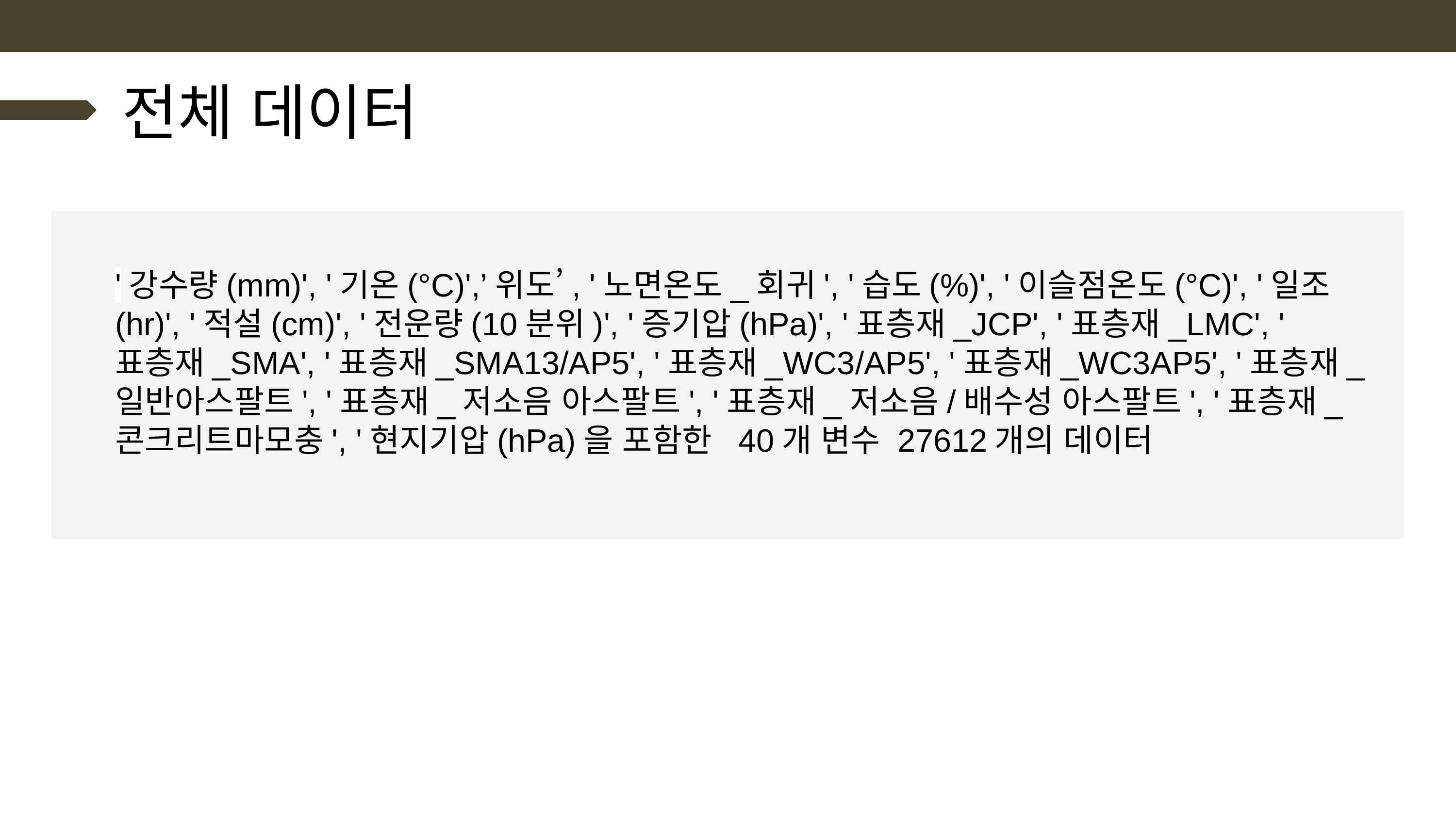

전체 데이터

'강수량(mm)', '기온(°C)',’위도’, '노면온도_회귀', '습도(%)', '이슬점온도(°C)', '일조(hr)', '적설(cm)', '전운량(10분위)', '증기압(hPa)', '표층재_JCP', '표층재_LMC', '표층재_SMA', '표층재_SMA13/AP5', '표층재_WC3/AP5', '표층재_WC3AP5', '표층재_일반아스팔트', '표층재_저소음 아스팔트', '표층재_저소음/배수성 아스팔트', '표층재_콘크리트마모충', '현지기압(hPa)을 포함한  40개 변수 27612개의 데이터